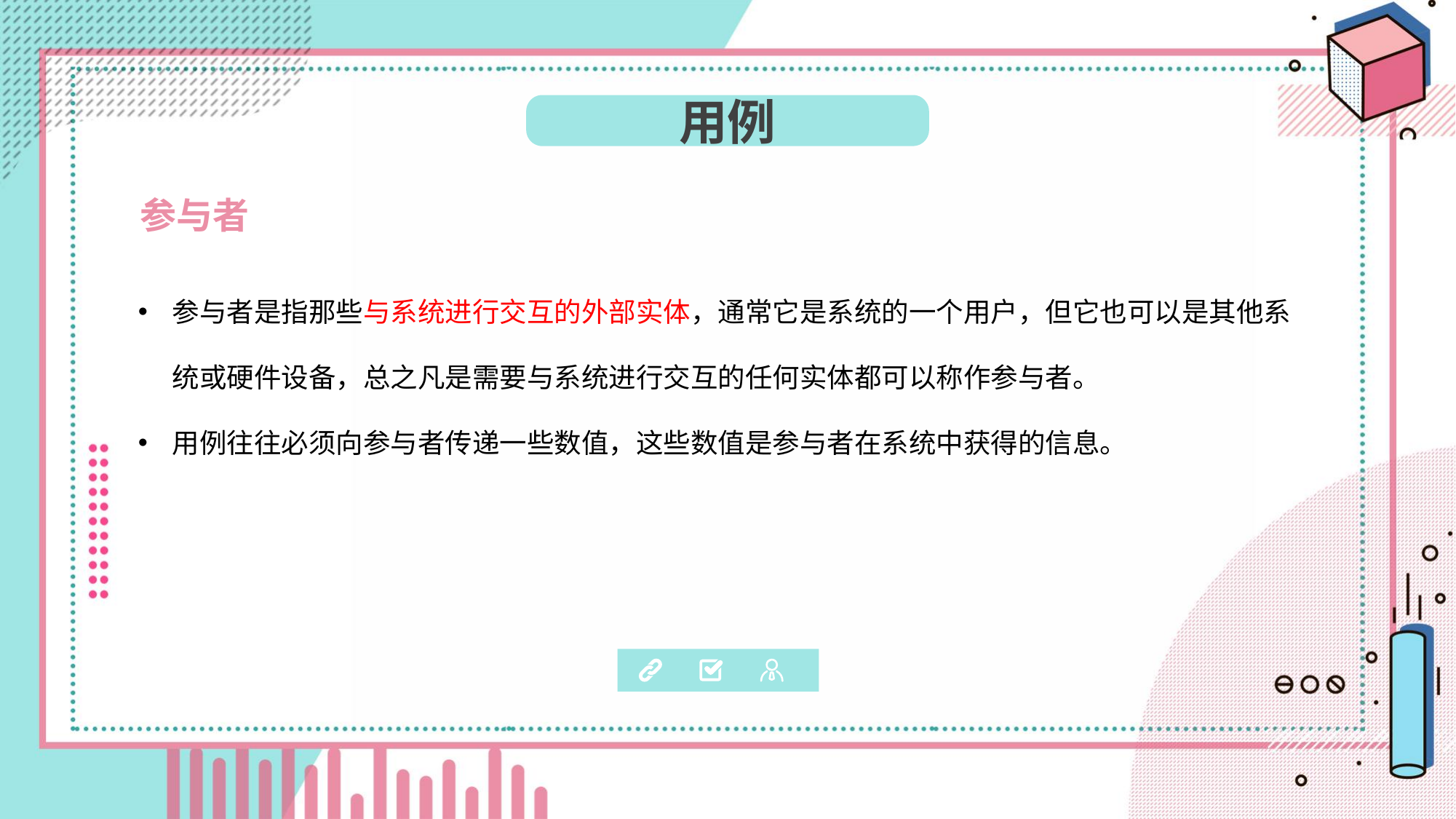

用例
参与者
参与者是指那些与系统进行交互的外部实体，通常它是系统的一个用户，但它也可以是其他系统或硬件设备，总之凡是需要与系统进行交互的任何实体都可以称作参与者。
用例往往必须向参与者传递一些数值，这些数值是参与者在系统中获得的信息。